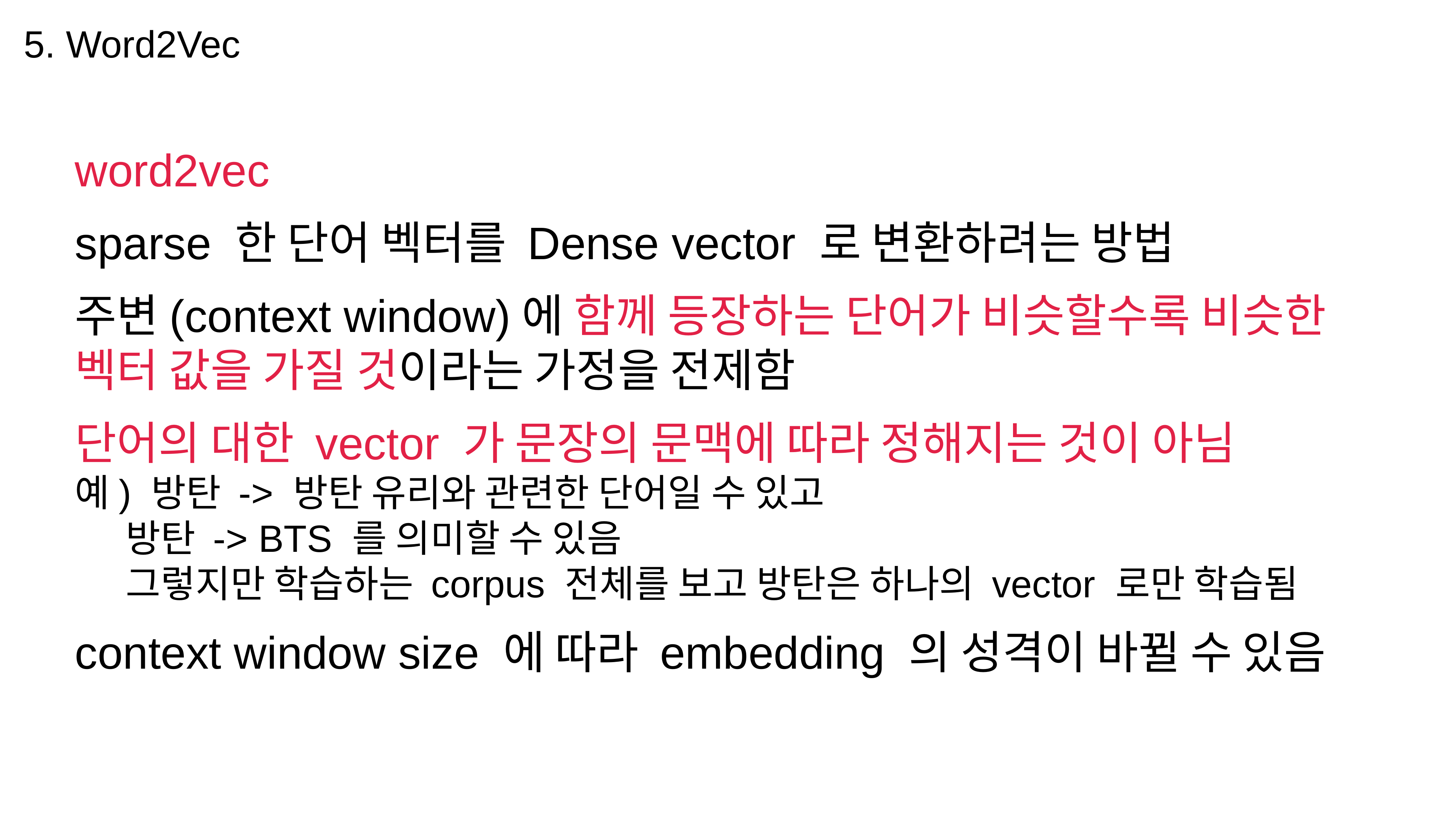

5. Word2Vec
word2vec
sparse 한 단어 벡터를 Dense vector 로 변환하려는 방법
주변(context window)에 함께 등장하는 단어가 비슷할수록 비슷한
벡터 값을 가질 것이라는 가정을 전제함
단어의 대한 vector 가 문장의 문맥에 따라 정해지는 것이 아님
예) 방탄 -> 방탄 유리와 관련한 단어일 수 있고
      방탄 -> BTS 를 의미할 수 있음
      그렇지만 학습하는 corpus 전체를 보고 방탄은 하나의 vector 로만 학습됨
context window size 에 따라 embedding 의 성격이 바뀔 수 있음
29